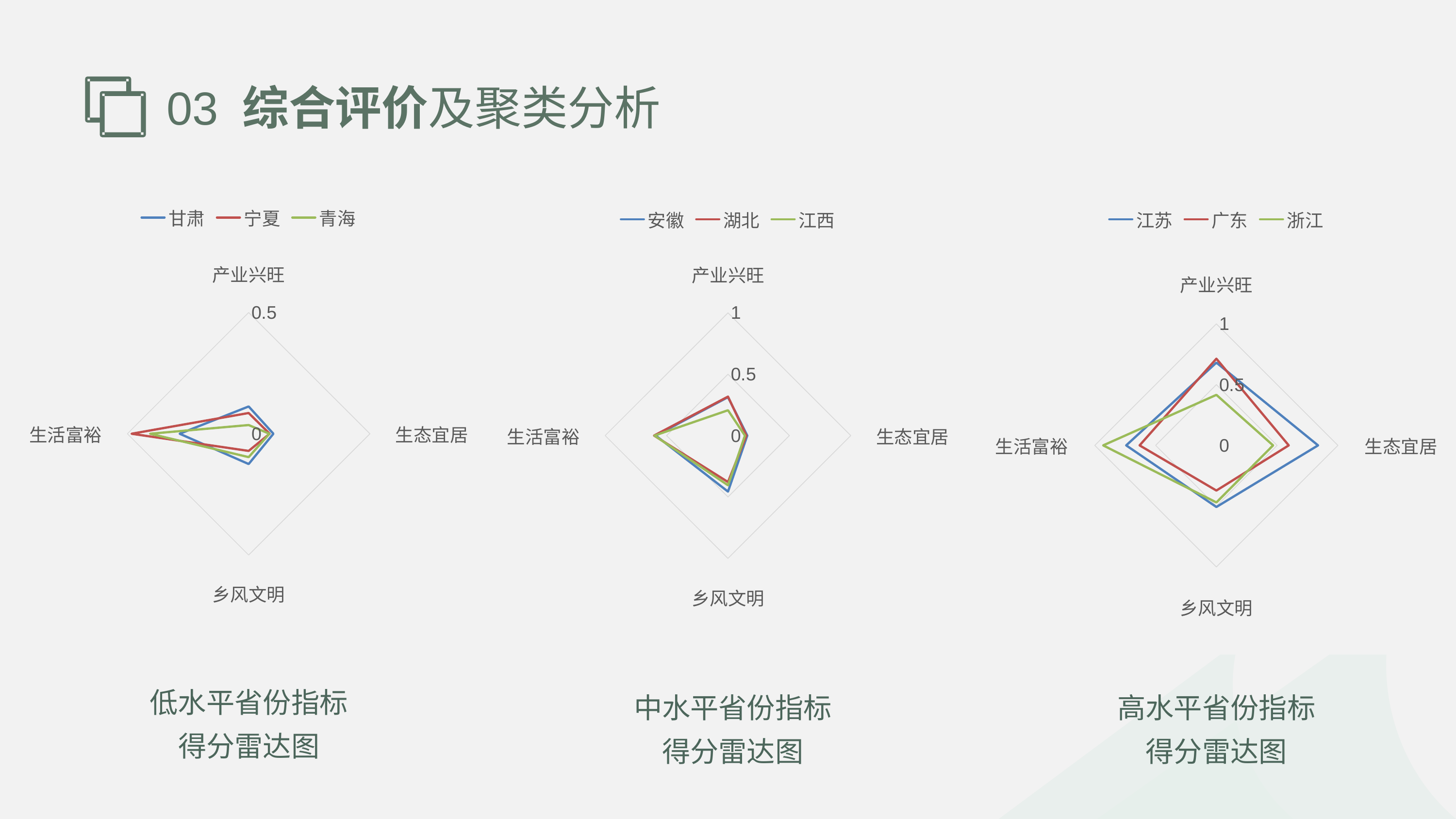

03 综合评价及聚类分析

### Chart

| Category | 甘肃 | 宁夏 | 青海 |
|---|---|---|---|
| 产业兴旺 | 0.112521274041154 | 0.0856347418799605 | 0.0358669432115642 |
| 生态宜居 | 0.10215662506202 | 0.0864943354062899 | 0.0855552797093883 |
| 乡风文明 | 0.124872202652967 | 0.0708516931318541 | 0.0964361035978838 |
| 生活富裕 | 0.284112185664401 | 0.482590632258445 | 0.406286575700429 |

### Chart

| Category | 安徽 | 湖北 | 江西 |
|---|---|---|---|
| 产业兴旺 | 0.312989439314609 | 0.317505802650036 | 0.206472695043878 |
| 生态宜居 | 0.157416549646686 | 0.150051254740026 | 0.138251247993556 |
| 乡风文明 | 0.456322260640094 | 0.378386998127509 | 0.404738596508166 |
| 生活富裕 | 0.588104180595211 | 0.601873451282578 | 0.598624889589442 |

### Chart

| Category | 江苏 | 广东 | 浙江 |
|---|---|---|---|
| 产业兴旺 | 0.680891230478709 | 0.713306680893727 | 0.415630221124691 |
| 生态宜居 | 0.836522571244704 | 0.595276645789737 | 0.466404316297669 |
| 乡风文明 | 0.507032810071729 | 0.371584591796171 | 0.469426495292417 |
| 生活富裕 | 0.741858097465079 | 0.631434735727704 | 0.930973694793886 |

低水平省份指标
得分雷达图
中水平省份指标
得分雷达图
高水平省份指标
得分雷达图